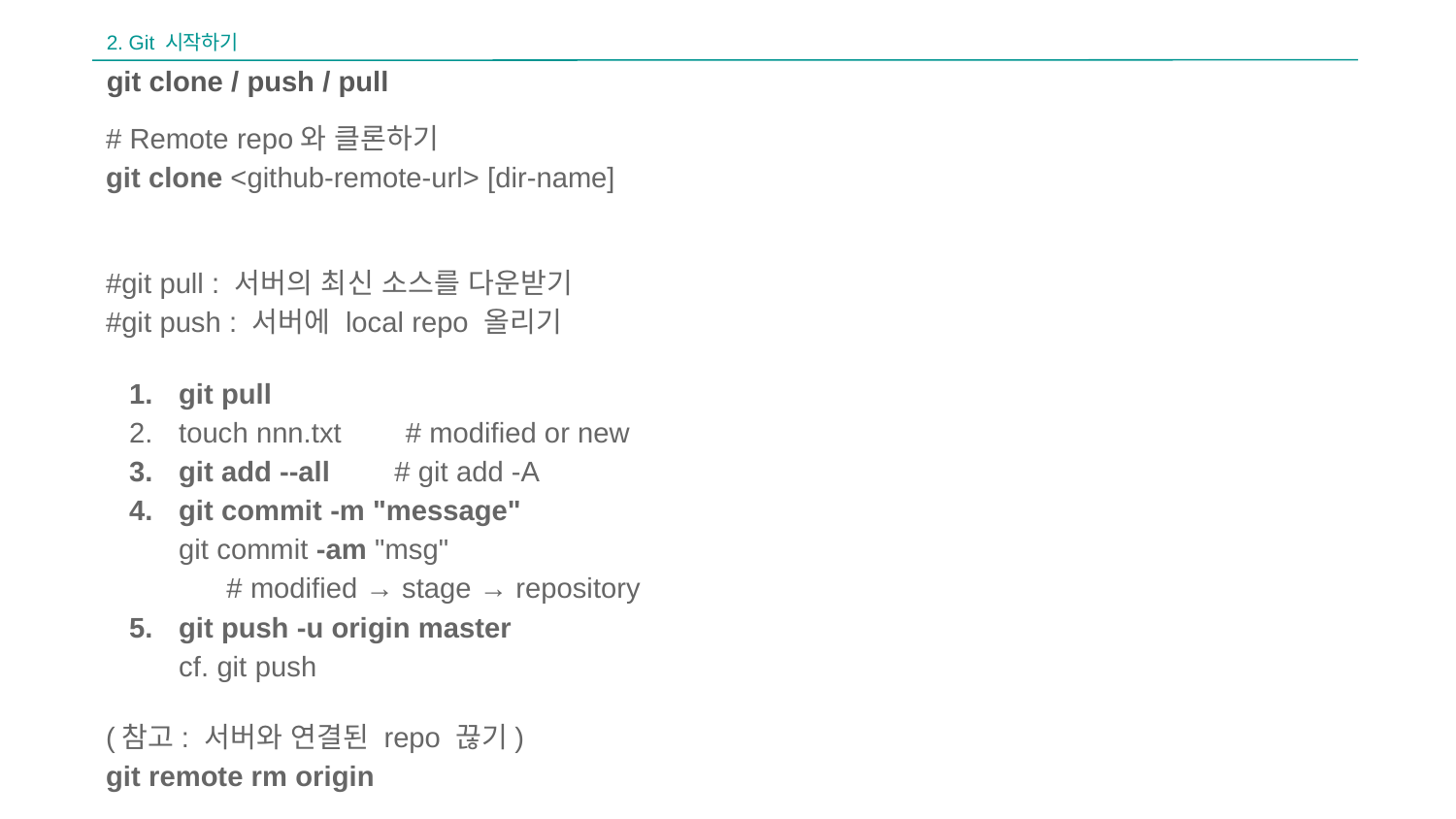

2. Git 시작하기
git clone / push / pull

# Remote repo와 클론하기 git clone <github-remote-url> [dir-name]
#git pull : 서버의 최신 소스를 다운받기
#git push : 서버에 local repo 올리기
git pull
touch nnn.txt        # modified or new
git add --all        # git add -A
git commit -m "message"
git commit -am "msg"
      # modified → stage → repository
git push -u origin master
cf. git push
(참고: 서버와 연결된 repo 끊기)
git remote rm origin